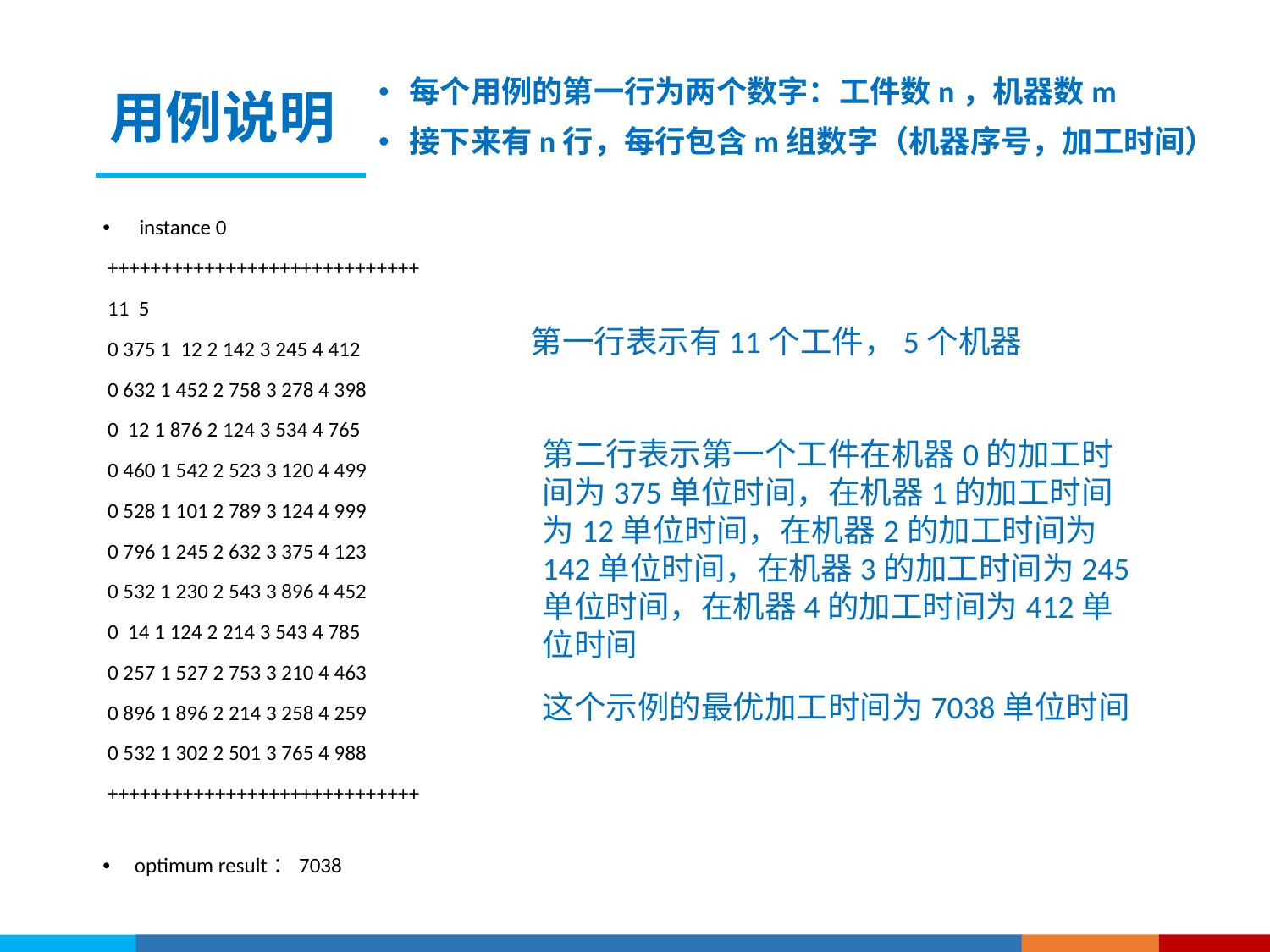

用例说明

每个用例的第一行为两个数字：工件数n，机器数m
接下来有n行，每行包含m组数字（机器序号，加工时间）

 instance 0
 +++++++++++++++++++++++++++++
 11  5
 0 375 1  12 2 142 3 245 4 412
 0 632 1 452 2 758 3 278 4 398
 0  12 1 876 2 124 3 534 4 765
 0 460 1 542 2 523 3 120 4 499
 0 528 1 101 2 789 3 124 4 999
 0 796 1 245 2 632 3 375 4 123
 0 532 1 230 2 543 3 896 4 452
 0  14 1 124 2 214 3 543 4 785
 0 257 1 527 2 753 3 210 4 463
 0 896 1 896 2 214 3 258 4 259
 0 532 1 302 2 501 3 765 4 988
 +++++++++++++++++++++++++++++

optimum result：7038

第一行表示有11个工件，5个机器
第二行表示第一个工件在机器0的加工时间为375单位时间，在机器1的加工时间为12单位时间，在机器2的加工时间为142单位时间，在机器3的加工时间为245单位时间，在机器4的加工时间为412单位时间

这个示例的最优加工时间为7038单位时间